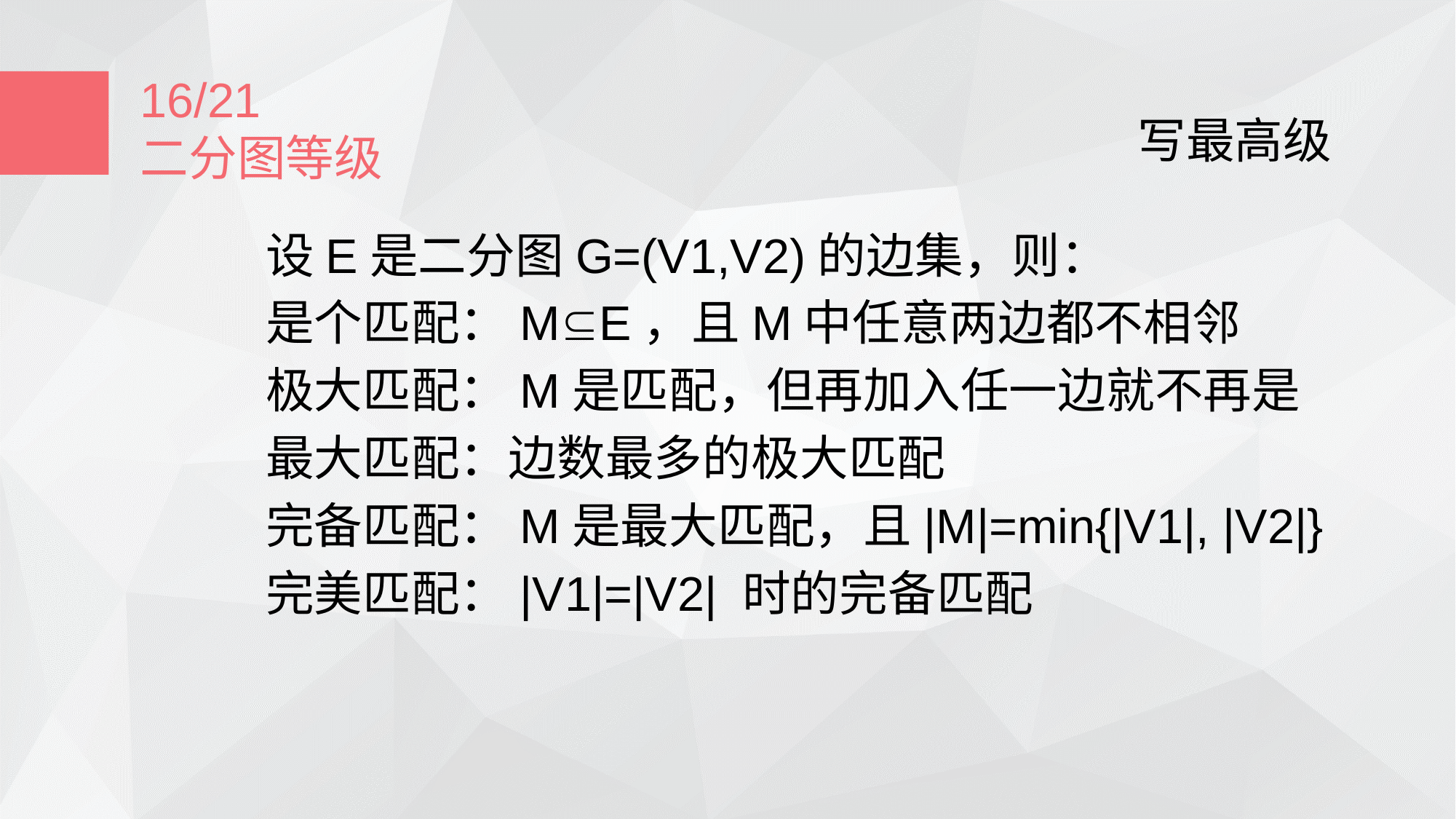

16/21
二分图等级

写最高级
设E是二分图G=(V1,V2)的边集，则：
是个匹配：M⊆E，且M中任意两边都不相邻
极大匹配：M是匹配，但再加入任一边就不再是
最大匹配：边数最多的极大匹配
完备匹配：M是最大匹配，且|M|=min{|V1|, |V2|}
完美匹配：|V1|=|V2| 时的完备匹配